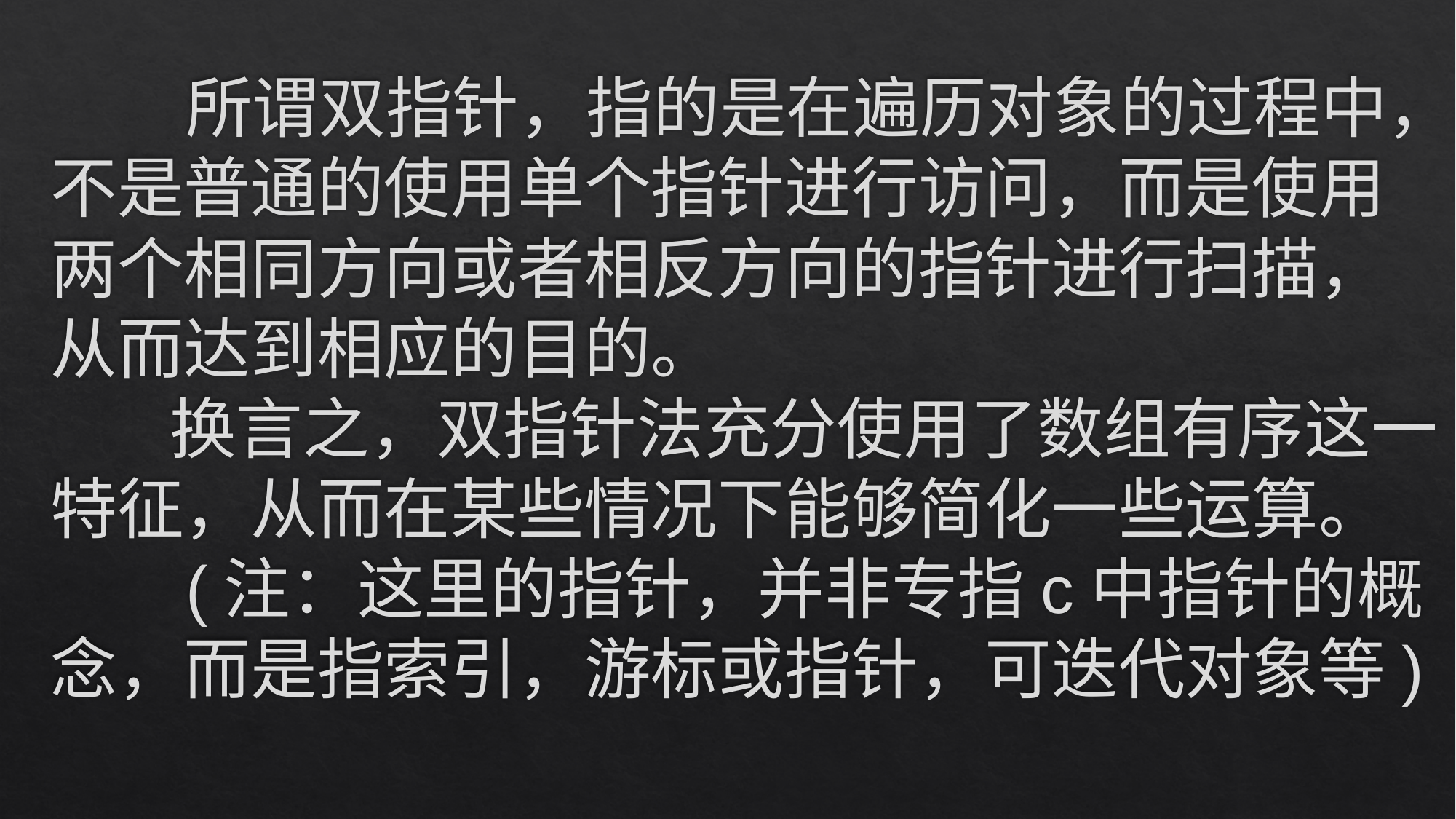

# 所谓双指针，指的是在遍历对象的过程中，不是普通的使用单个指针进行访问，而是使用两个相同方向或者相反方向的指针进行扫描，从而达到相应的目的。         换言之，双指针法充分使用了数组有序这一特征，从而在某些情况下能够简化一些运算。         (注：这里的指针，并非专指c中指针的概念，而是指索引，游标或指针，可迭代对象等)